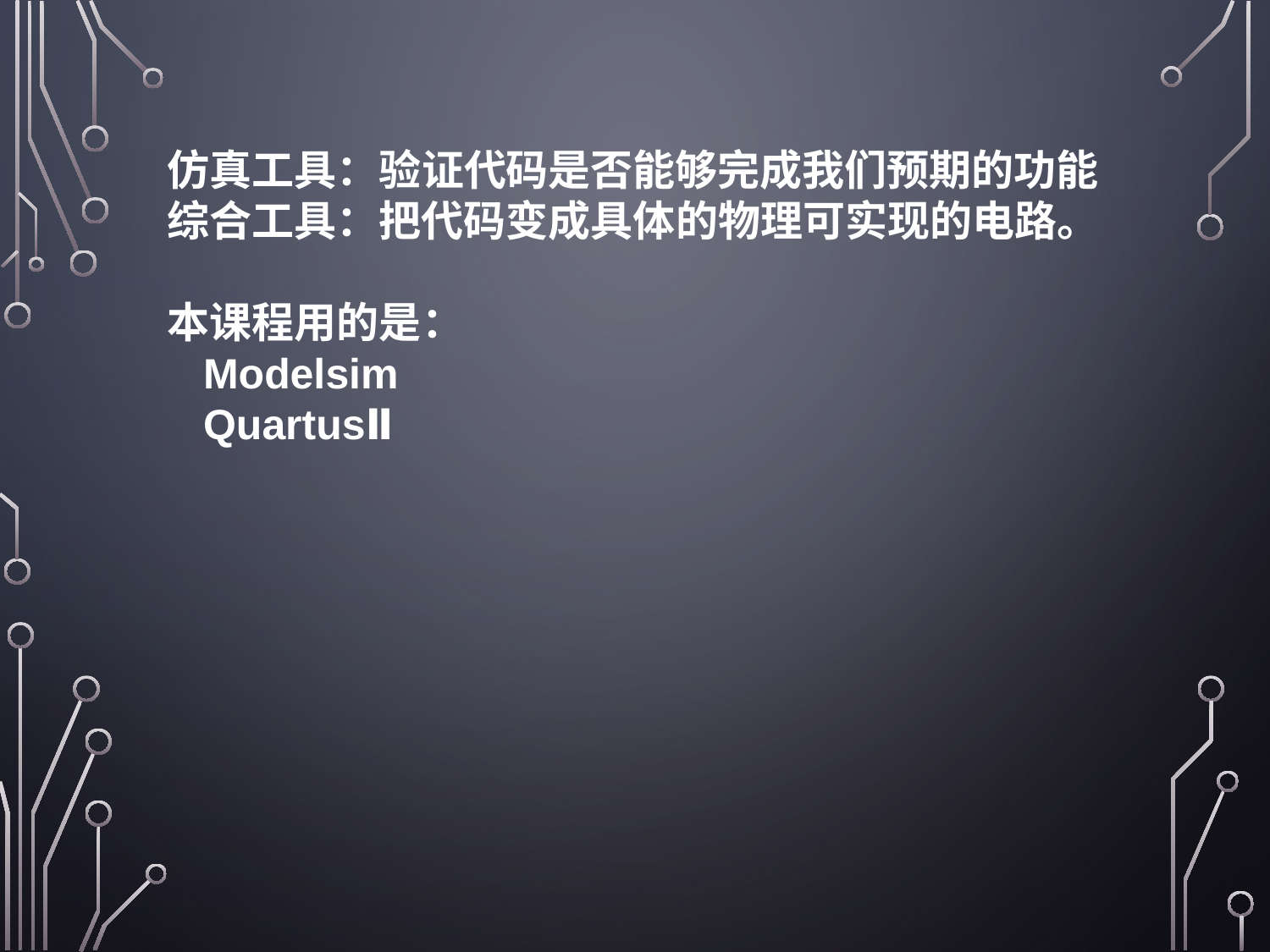

仿真工具：验证代码是否能够完成我们预期的功能
综合工具：把代码变成具体的物理可实现的电路。

本课程用的是：
   Modelsim
   QuartusⅡ